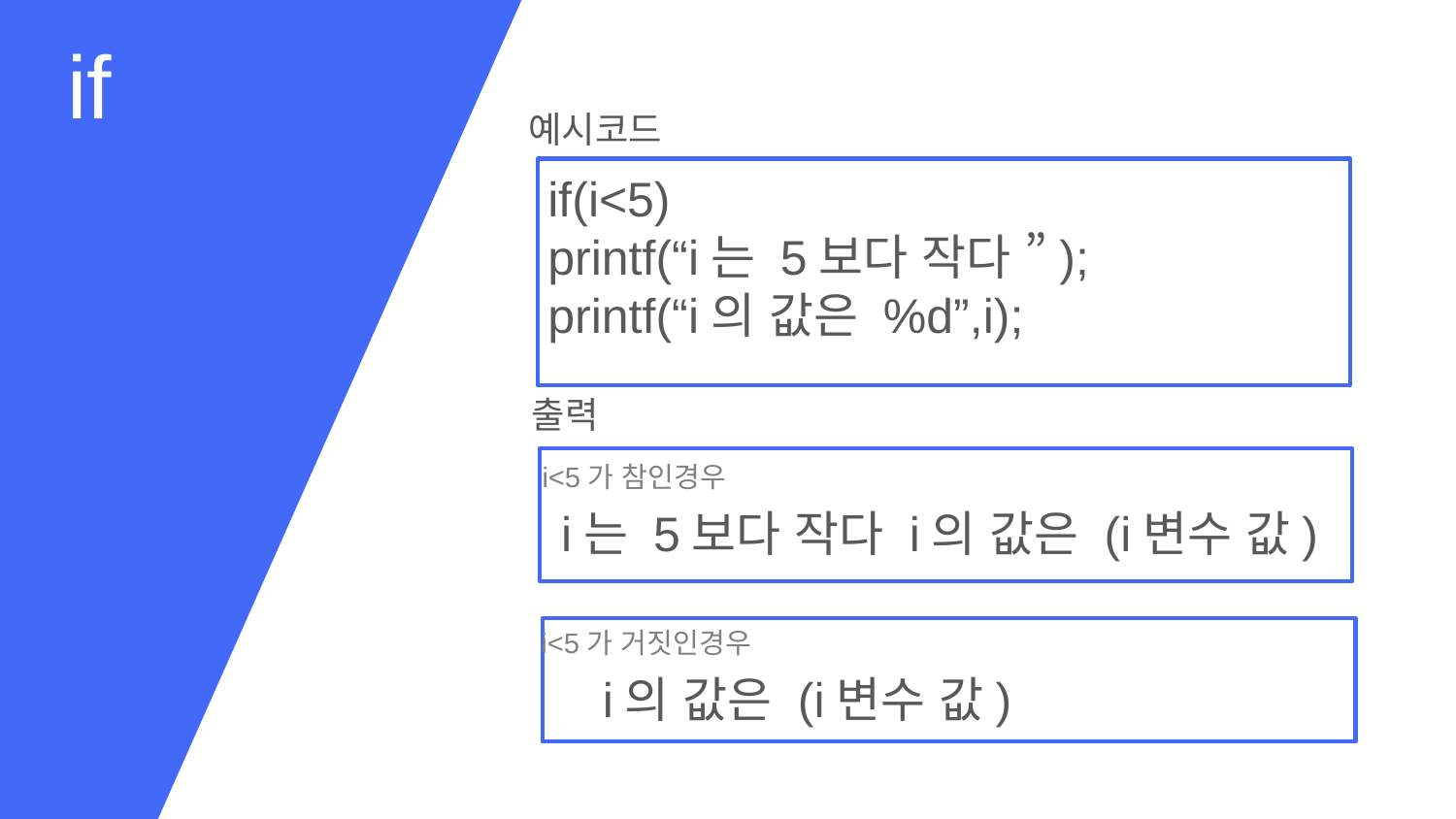

if
예시코드

if(i<5)
printf(“i는 5보다 작다 ”);
printf(“i의 값은 %d”,i);
출력

i<5가 참인경우
i는 5보다 작다 i의 값은 (i변수 값)

i<5가 거짓인경우
i의 값은 (i변수 값)